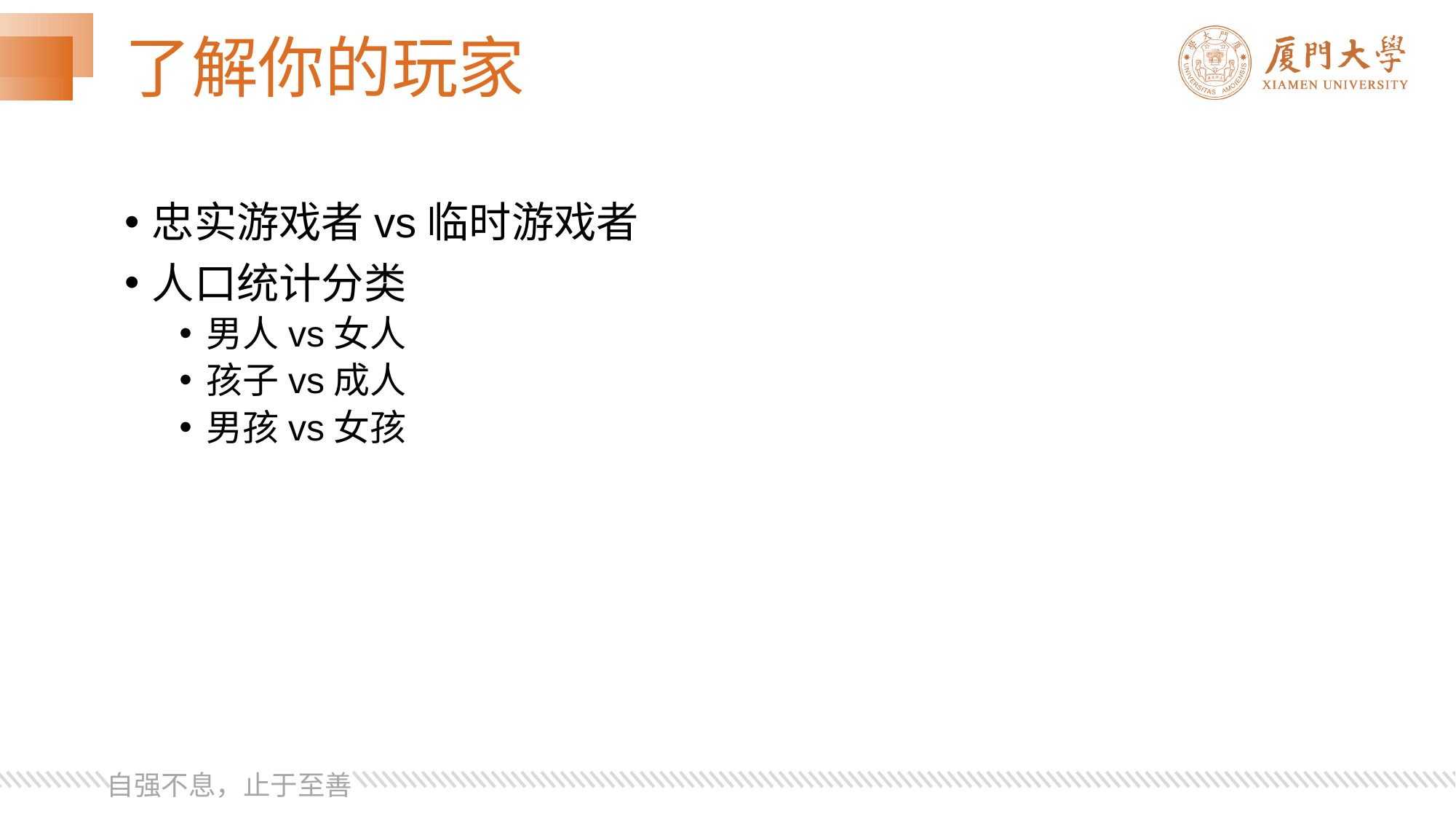

# 了解你的玩家
忠实游戏者vs临时游戏者
人口统计分类
男人vs女人
孩子vs成人
男孩vs女孩